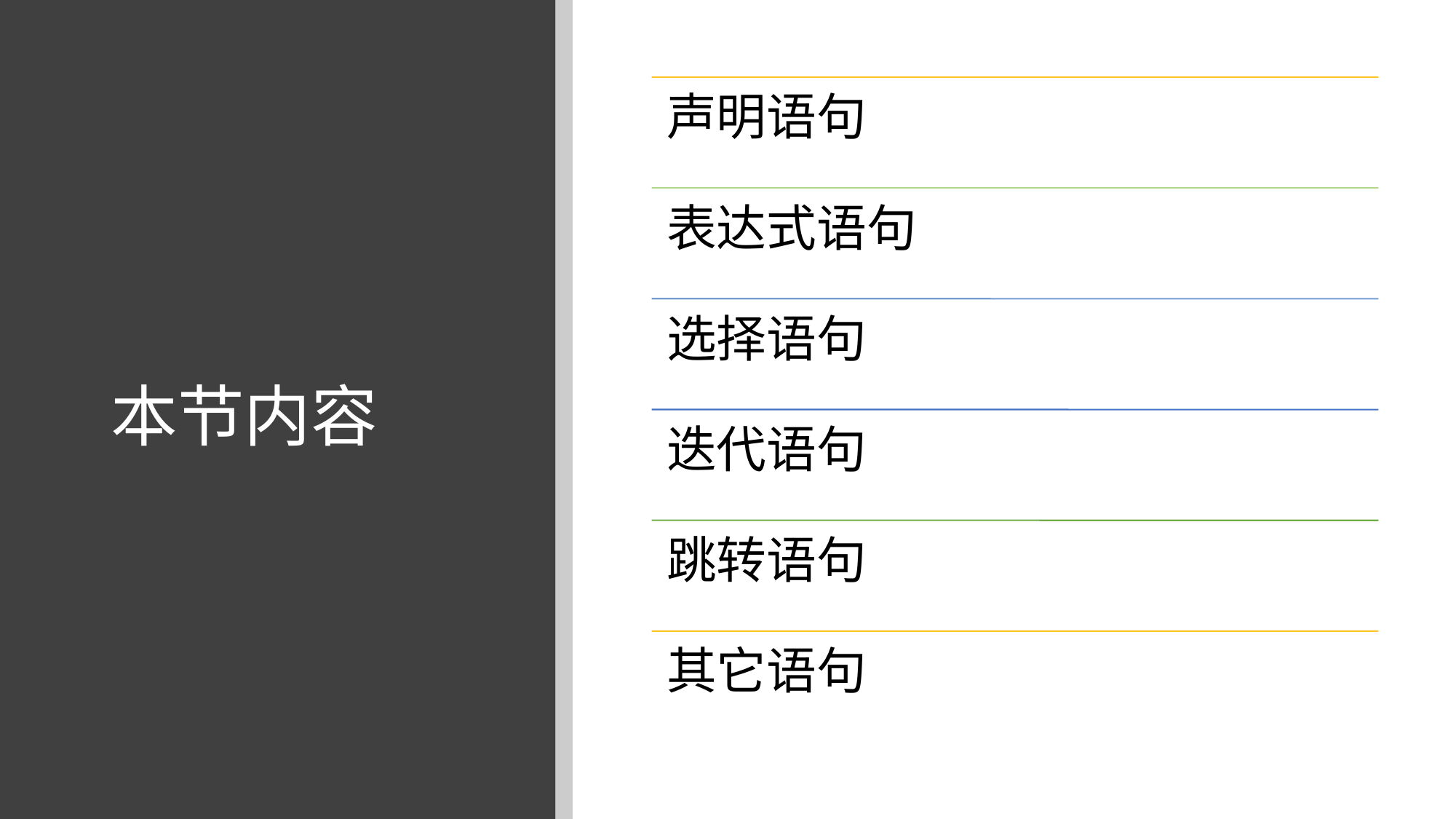

声明语句
表达式语句
选择语句
迭代语句
跳转语句
其它语句
# 本节内容